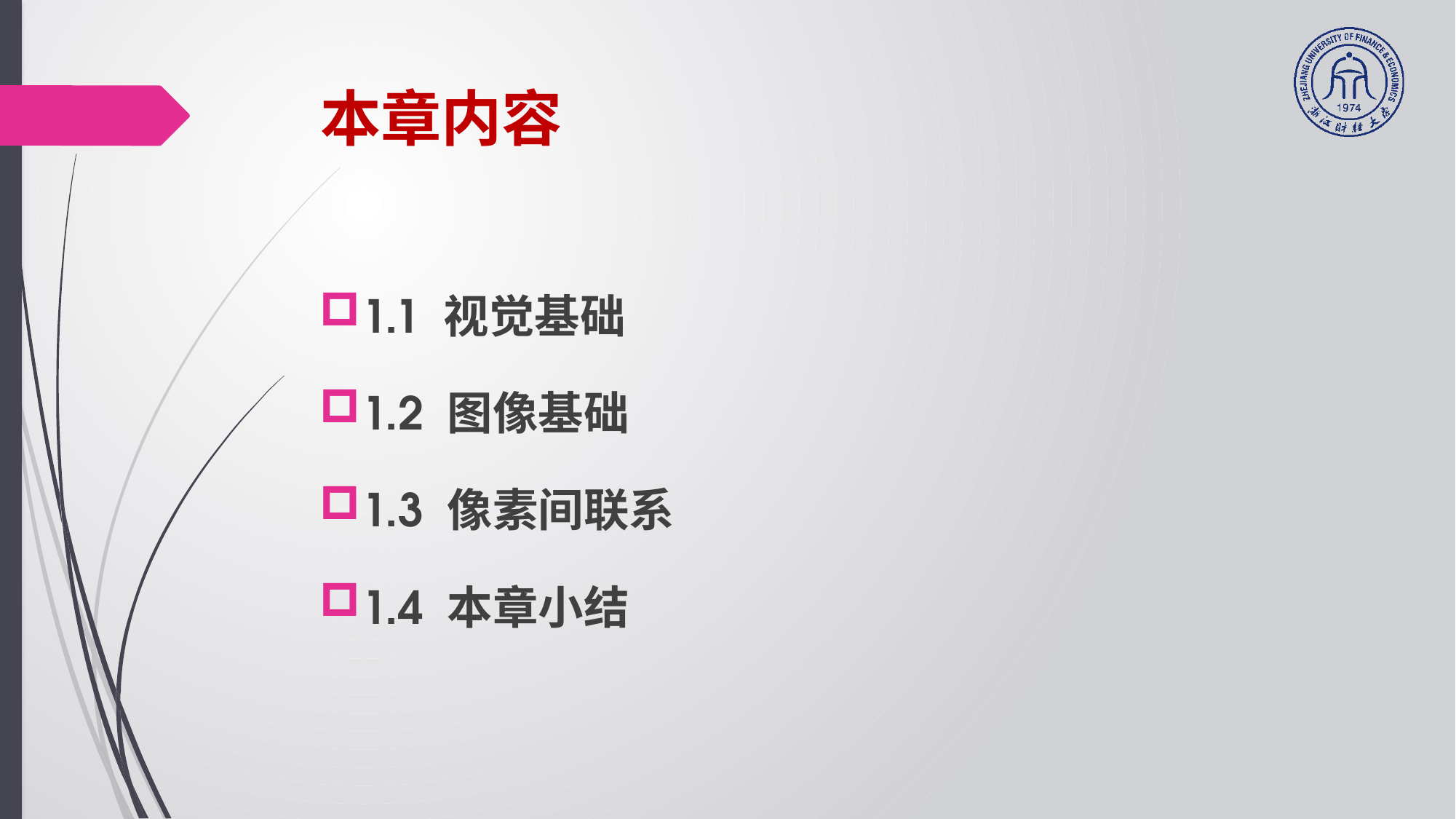

# 本章内容
1.1 视觉基础
1.2 图像基础
1.3 像素间联系
1.4 本章小结